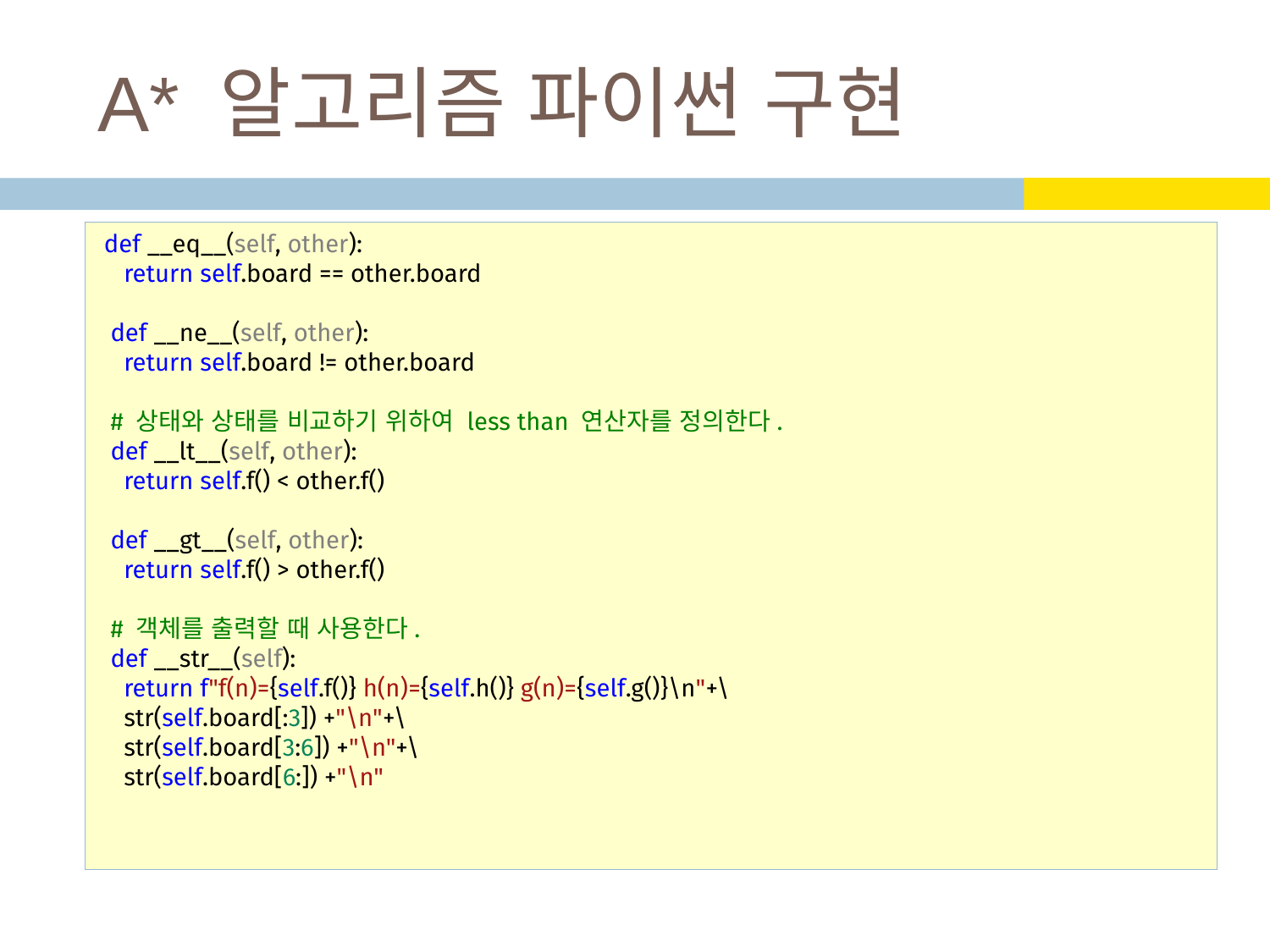

# A* 알고리즘 파이썬 구현

 def __eq__(self, other):
    return self.board == other.board
  def __ne__(self, other):
    return self.board != other.board
  # 상태와 상태를 비교하기 위하여 less than 연산자를 정의한다.
  def __lt__(self, other):
    return self.f() < other.f()
  def __gt__(self, other):
    return self.f() > other.f()
  # 객체를 출력할 때 사용한다.
  def __str__(self):
    return f"f(n)={self.f()} h(n)={self.h()} g(n)={self.g()}\n"+\
    str(self.board[:3]) +"\n"+\
    str(self.board[3:6]) +"\n"+\
    str(self.board[6:]) +"\n"